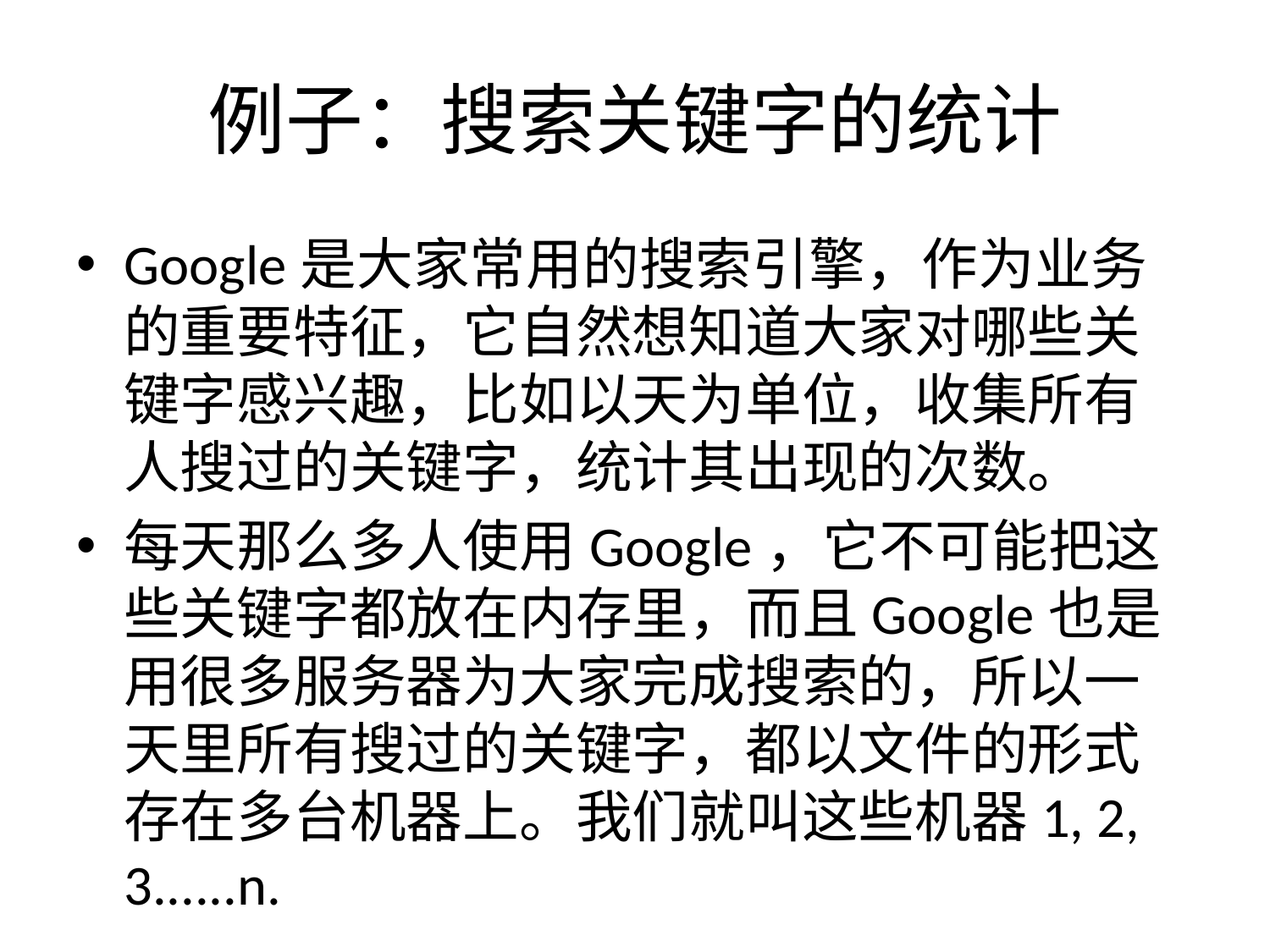

# 例子：搜索关键字的统计
Google是大家常用的搜索引擎，作为业务的重要特征，它自然想知道大家对哪些关键字感兴趣，比如以天为单位，收集所有人搜过的关键字，统计其出现的次数。
每天那么多人使用Google，它不可能把这些关键字都放在内存里，而且Google也是用很多服务器为大家完成搜索的，所以一天里所有搜过的关键字，都以文件的形式存在多台机器上。我们就叫这些机器1, 2, 3......n.